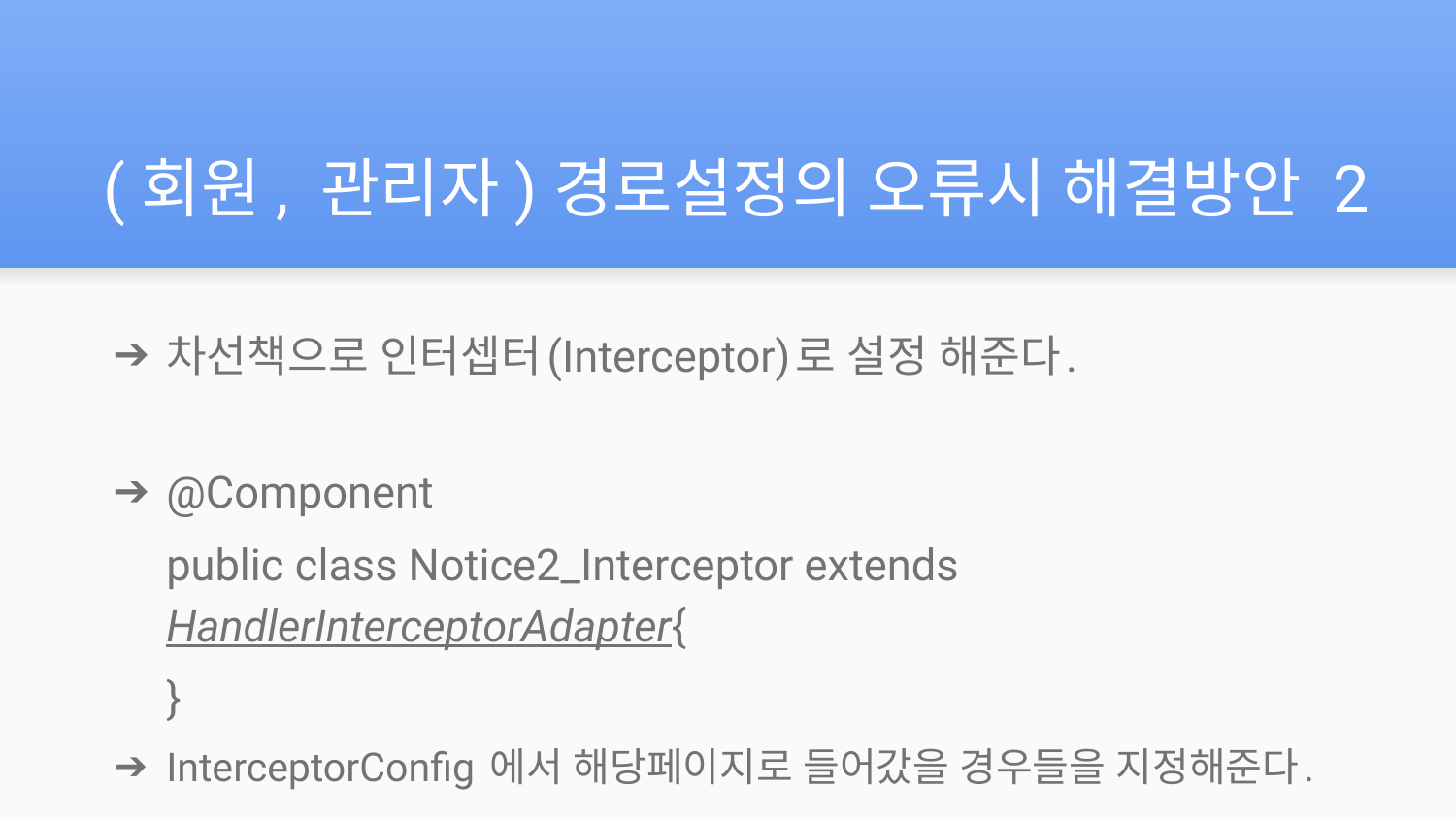

# (회원, 관리자)경로설정의 오류시 해결방안 2
차선책으로 인터셉터(Interceptor)로 설정 해준다.

@Component
public class Notice2_Interceptor extends HandlerInterceptorAdapter{
}
InterceptorConfig 에서 해당페이지로 들어갔을 경우들을 지정해준다.